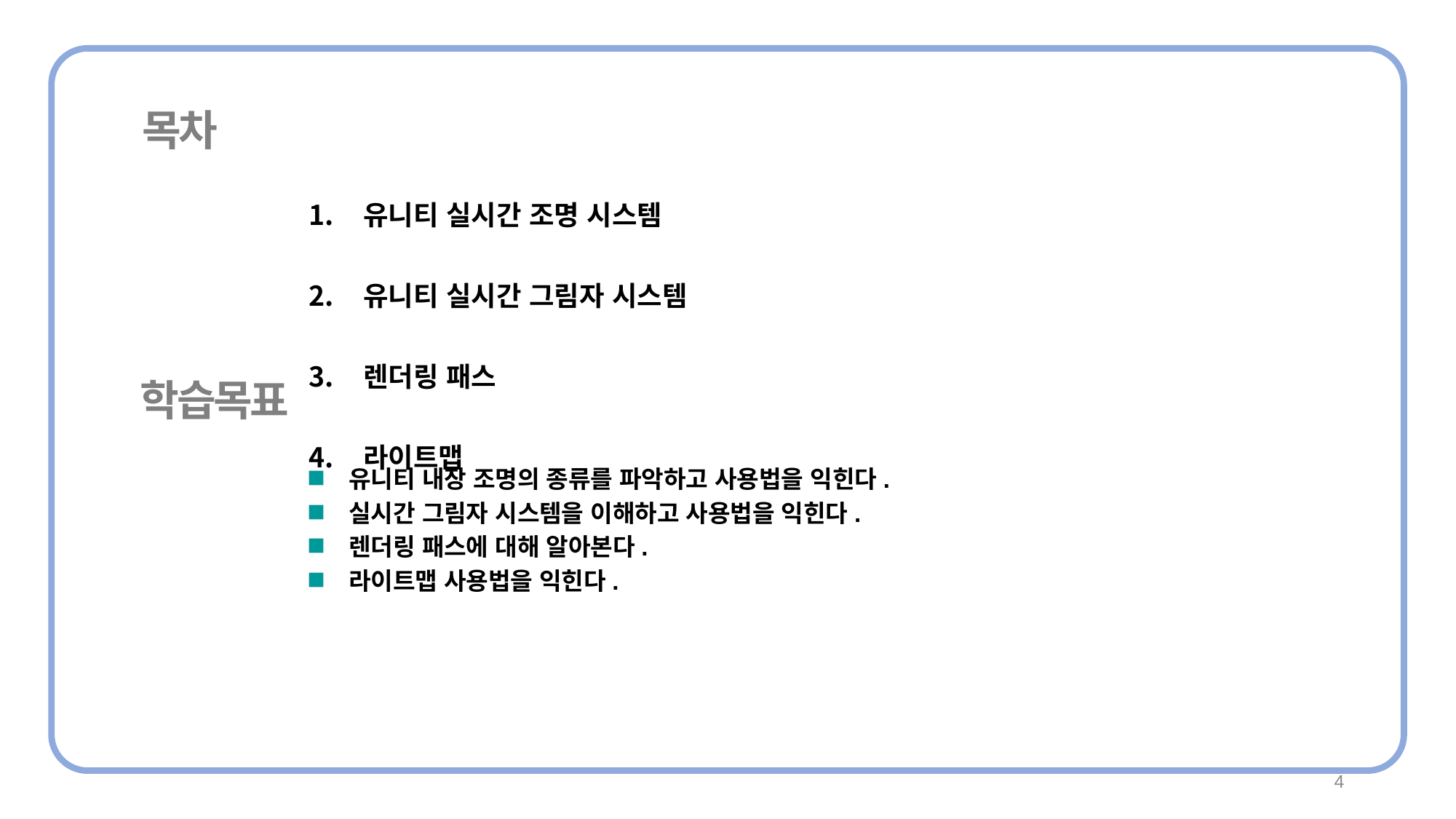

유니티 실시간 조명 시스템
유니티 실시간 그림자 시스템
렌더링 패스
라이트맵
유니티 내장 조명의 종류를 파악하고 사용법을 익힌다.
실시간 그림자 시스템을 이해하고 사용법을 익힌다.
렌더링 패스에 대해 알아본다.
라이트맵 사용법을 익힌다.
4